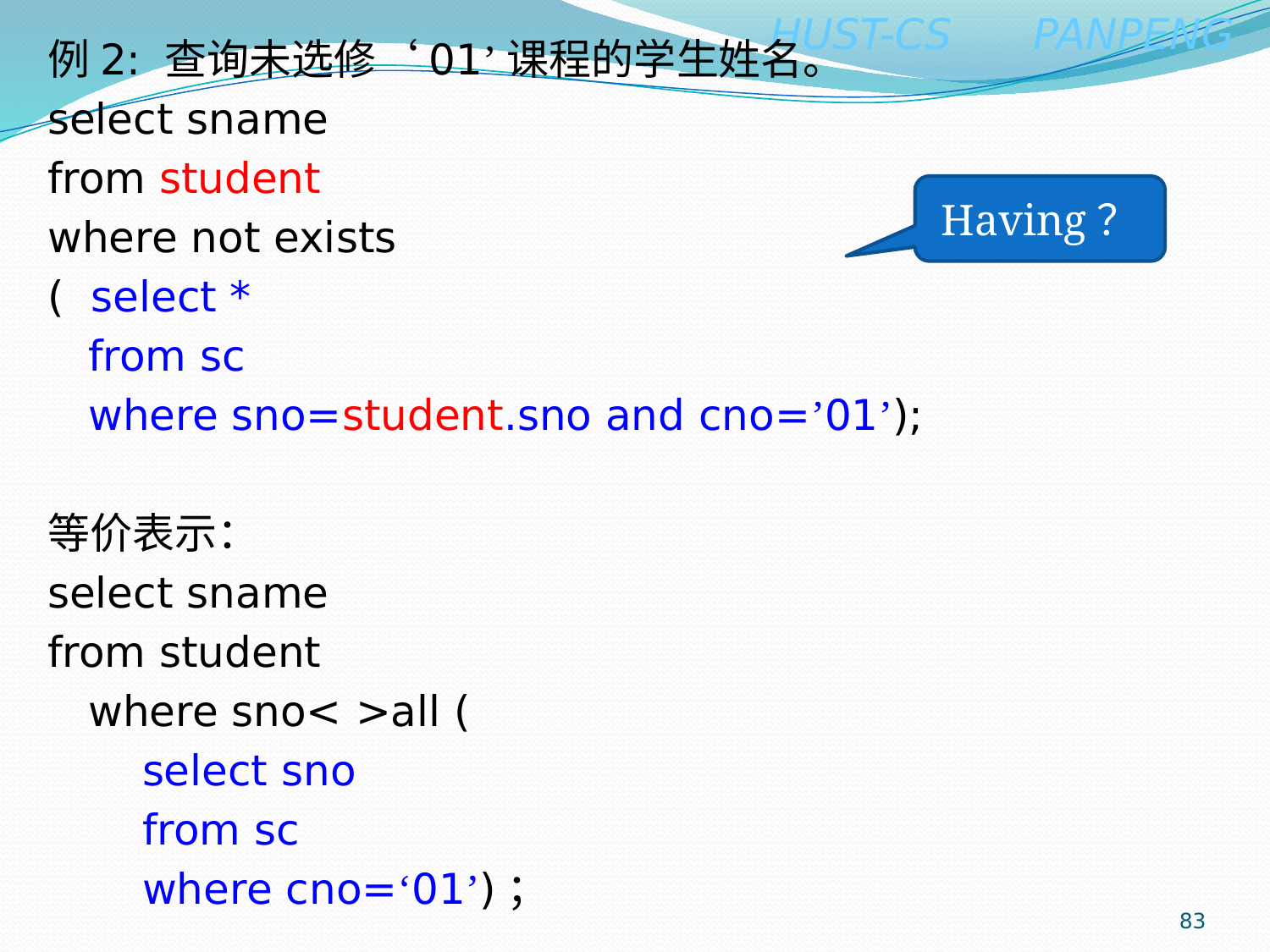

例2: 查询未选修‘01’课程的学生姓名。
select sname
from student
where not exists
(  select *
   from sc
   where sno=student.sno and cno=’01’);

等价表示：
select sname
from student
   where sno< >all (
       select sno
       from sc
       where cno=‘01’)；
Having？
83